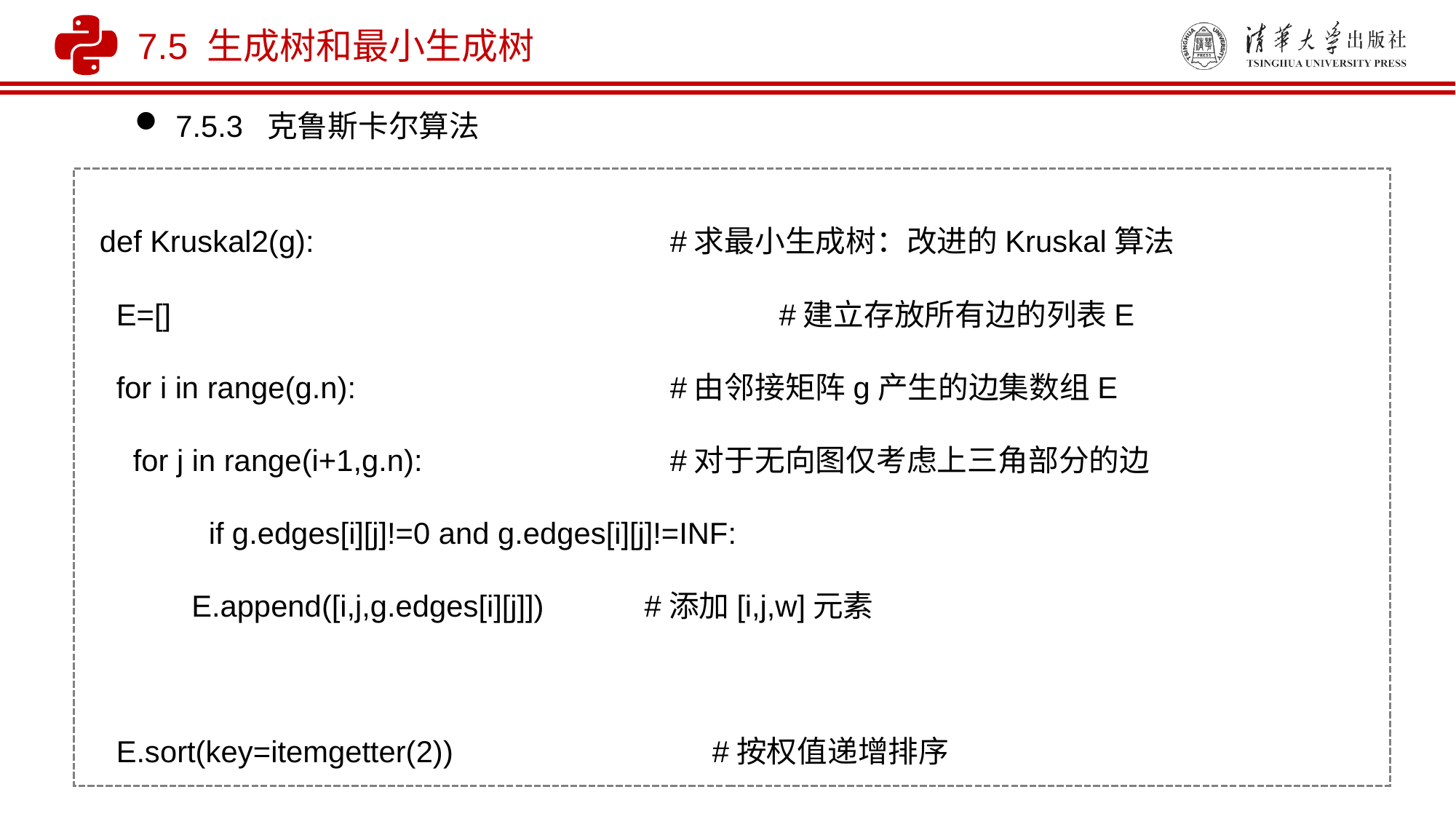

7.5 生成树和最小生成树
7.5.3  克鲁斯卡尔算法
def Kruskal2(g):        	    	                #求最小生成树：改进的Kruskal算法
  E=[]					                #建立存放所有边的列表E
  for i in range(g.n):   		                #由邻接矩阵g产生的边集数组E
    for j in range(i+1,g.n):		                #对于无向图仅考虑上三角部分的边
      	if g.edges[i][j]!=0 and g.edges[i][j]!=INF:
           E.append([i,j,g.edges[i][j]])            #添加[i,j,w]元素

  E.sort(key=itemgetter(2))  	    	        #按权值递增排序